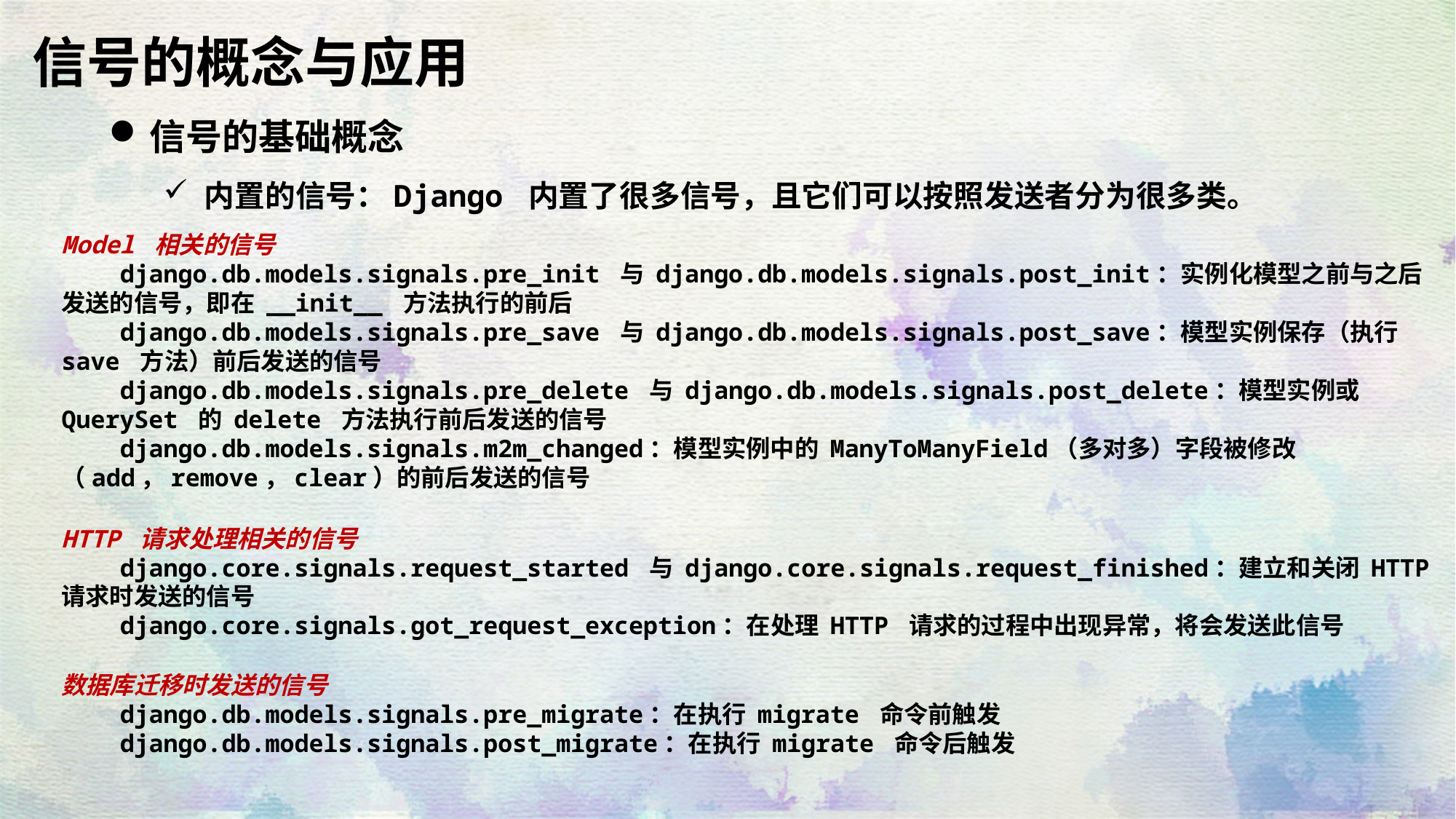

信号的概念与应用
信号的基础概念
内置的信号：Django 内置了很多信号，且它们可以按照发送者分为很多类。
Model 相关的信号
    django.db.models.signals.pre_init 与 django.db.models.signals.post_init：实例化模型之前与之后发送的信号，即在 __init__ 方法执行的前后
    django.db.models.signals.pre_save 与 django.db.models.signals.post_save：模型实例保存（执行 save 方法）前后发送的信号
    django.db.models.signals.pre_delete 与 django.db.models.signals.post_delete：模型实例或 QuerySet 的 delete 方法执行前后发送的信号
    django.db.models.signals.m2m_changed：模型实例中的 ManyToManyField（多对多）字段被修改（add，remove，clear）的前后发送的信号
HTTP 请求处理相关的信号
    django.core.signals.request_started 与 django.core.signals.request_finished：建立和关闭 HTTP 请求时发送的信号
    django.core.signals.got_request_exception：在处理 HTTP 请求的过程中出现异常，将会发送此信号
数据库迁移时发送的信号
    django.db.models.signals.pre_migrate：在执行 migrate 命令前触发
    django.db.models.signals.post_migrate：在执行 migrate 命令后触发